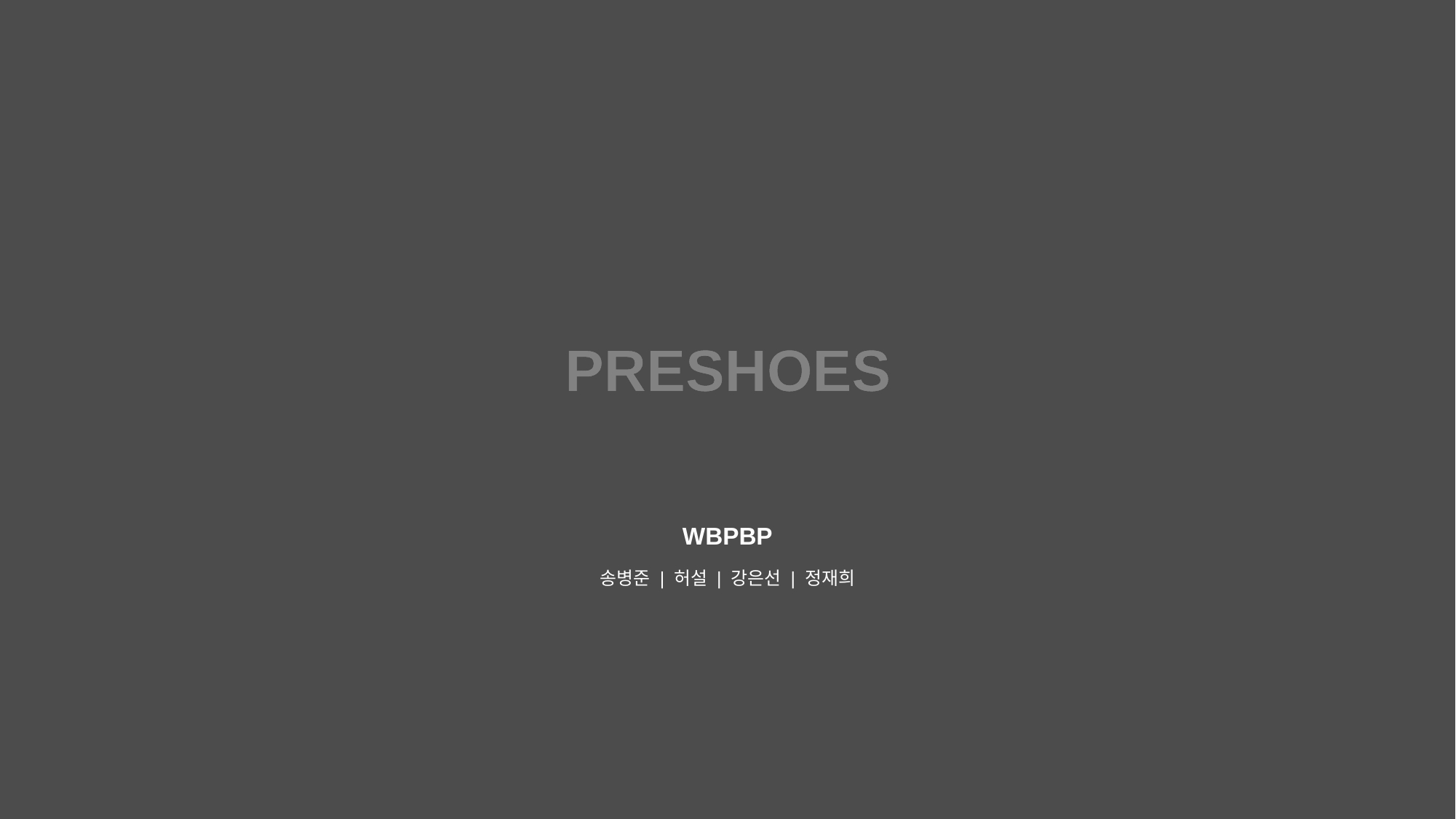

PRESHOES
WBPBP
송병준 | 허설 | 강은선 | 정재희